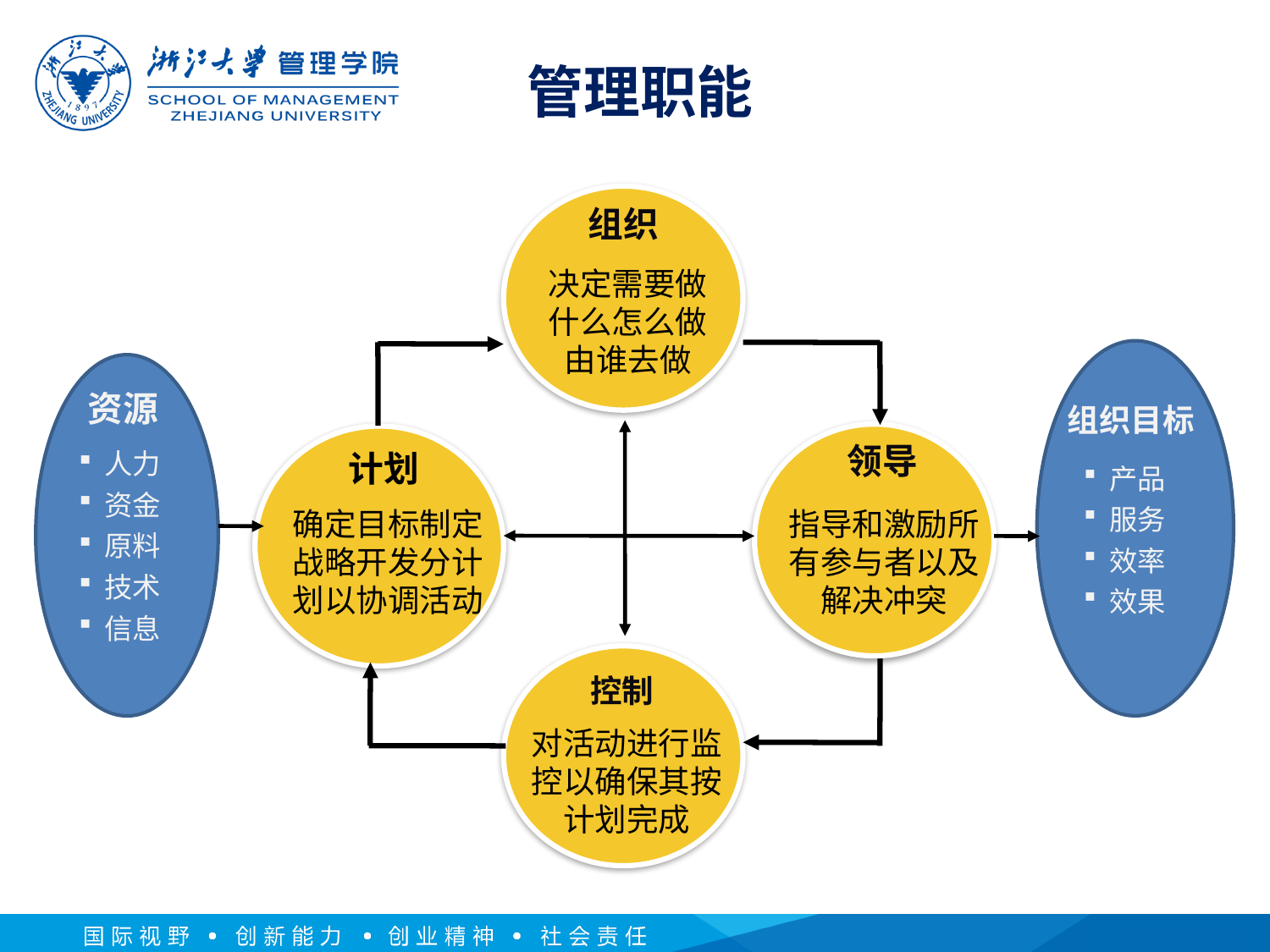

# 管理职能

组织

决定需要做什么怎么做由谁去做

资源
组织目标

领导
计划
 人力
 资金
 原料
 技术
 信息
 产品
 服务
 效率
 效果
确定目标制定战略开发分计划以协调活动
指导和激励所有参与者以及解决冲突

控制
对活动进行监控以确保其按计划完成